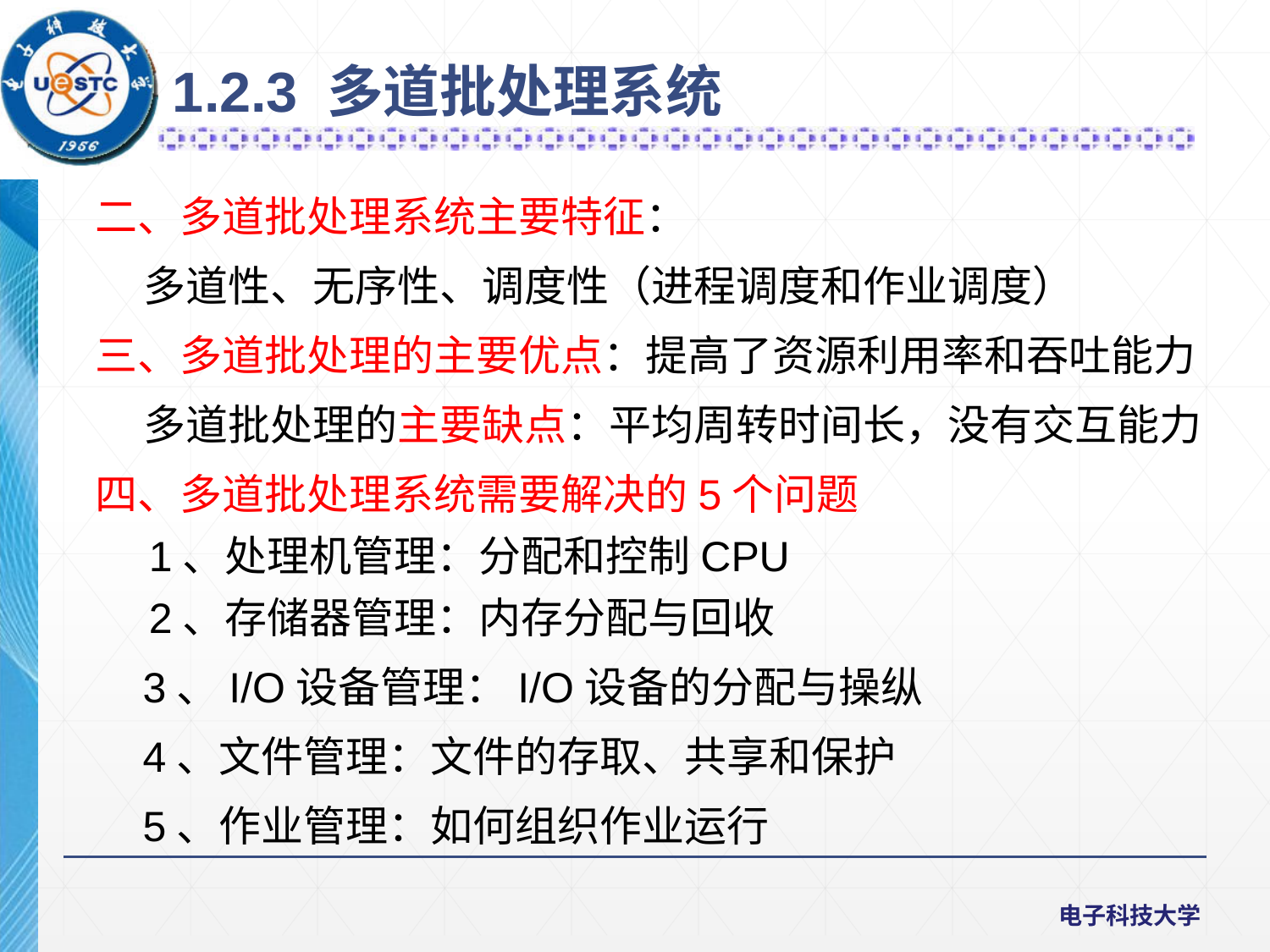

1.2.3 多道批处理系统
二、多道批处理系统主要特征：
    多道性、无序性、调度性（进程调度和作业调度）
三、多道批处理的主要优点：提高了资源利用率和吞吐能力
    多道批处理的主要缺点：平均周转时间长，没有交互能力
四、多道批处理系统需要解决的5个问题
 1、处理机管理：分配和控制CPU
 2、存储器管理：内存分配与回收
    3、I/O设备管理：I/O设备的分配与操纵
    4、文件管理：文件的存取、共享和保护
    5、作业管理：如何组织作业运行